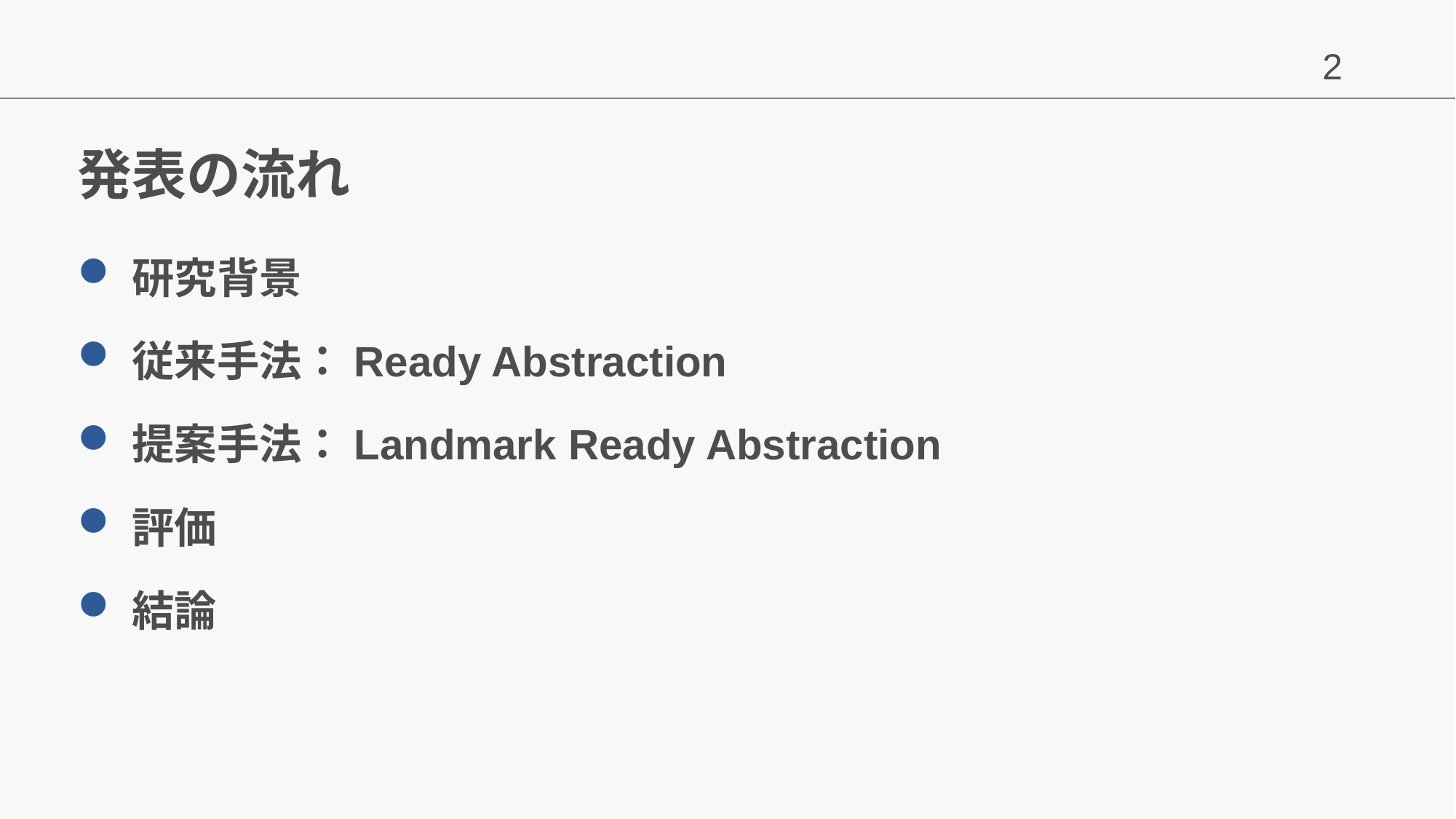

# 発表の流れ
研究背景
従来手法：Ready Abstraction
提案手法：Landmark Ready Abstraction
評価
結論